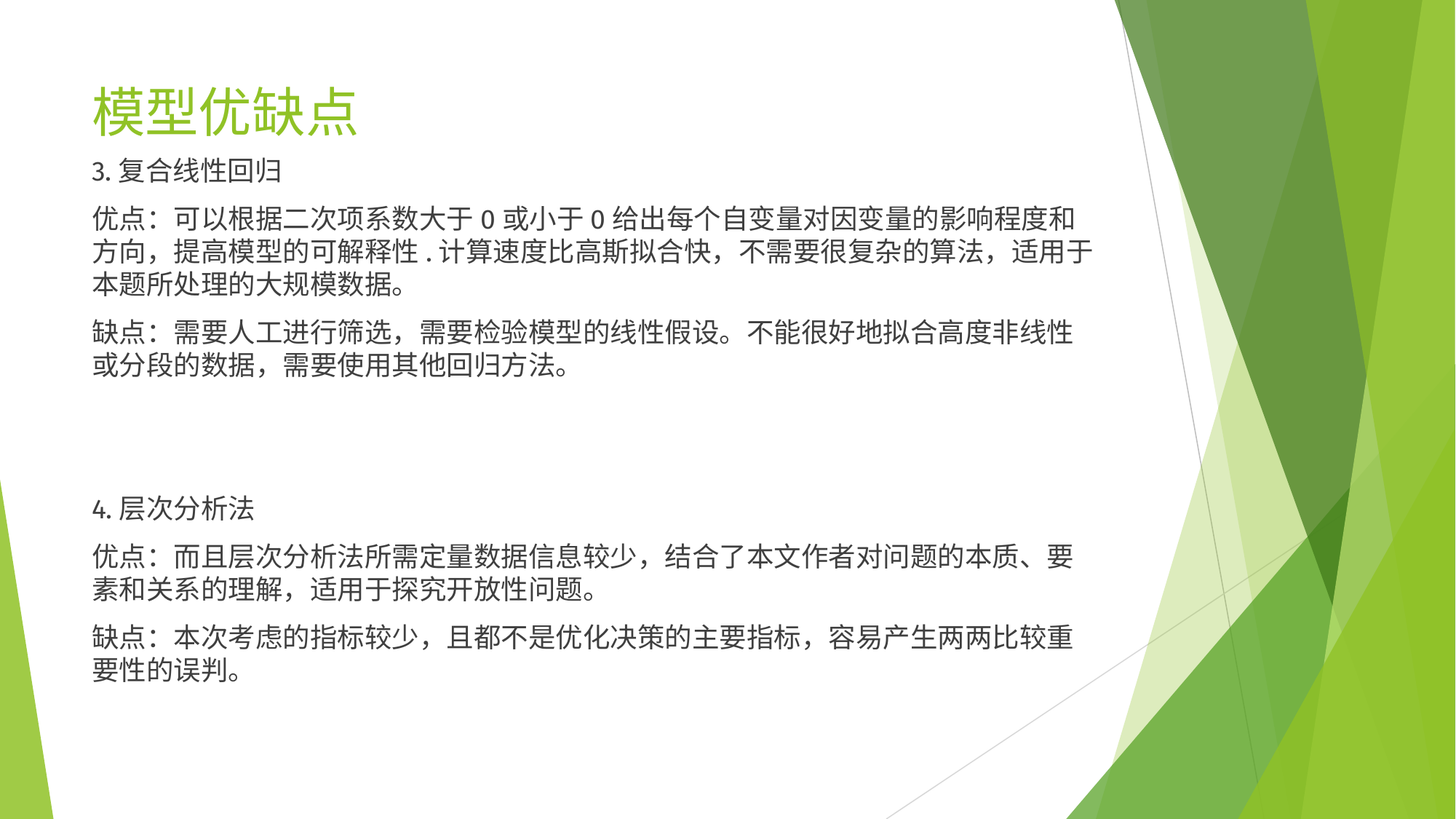

# 模型优缺点
3.复合线性回归
优点：可以根据二次项系数大于0或小于0给出每个自变量对因变量的影响程度和方向，提高模型的可解释性.计算速度比高斯拟合快，不需要很复杂的算法，适用于本题所处理的大规模数据。
缺点：需要人工进行筛选，需要检验模型的线性假设。不能很好地拟合高度非线性或分段的数据，需要使用其他回归方法。

4.层次分析法
优点：而且层次分析法所需定量数据信息较少，结合了本文作者对问题的本质、要素和关系的理解，适用于探究开放性问题。
缺点：本次考虑的指标较少，且都不是优化决策的主要指标，容易产生两两比较重要性的误判。